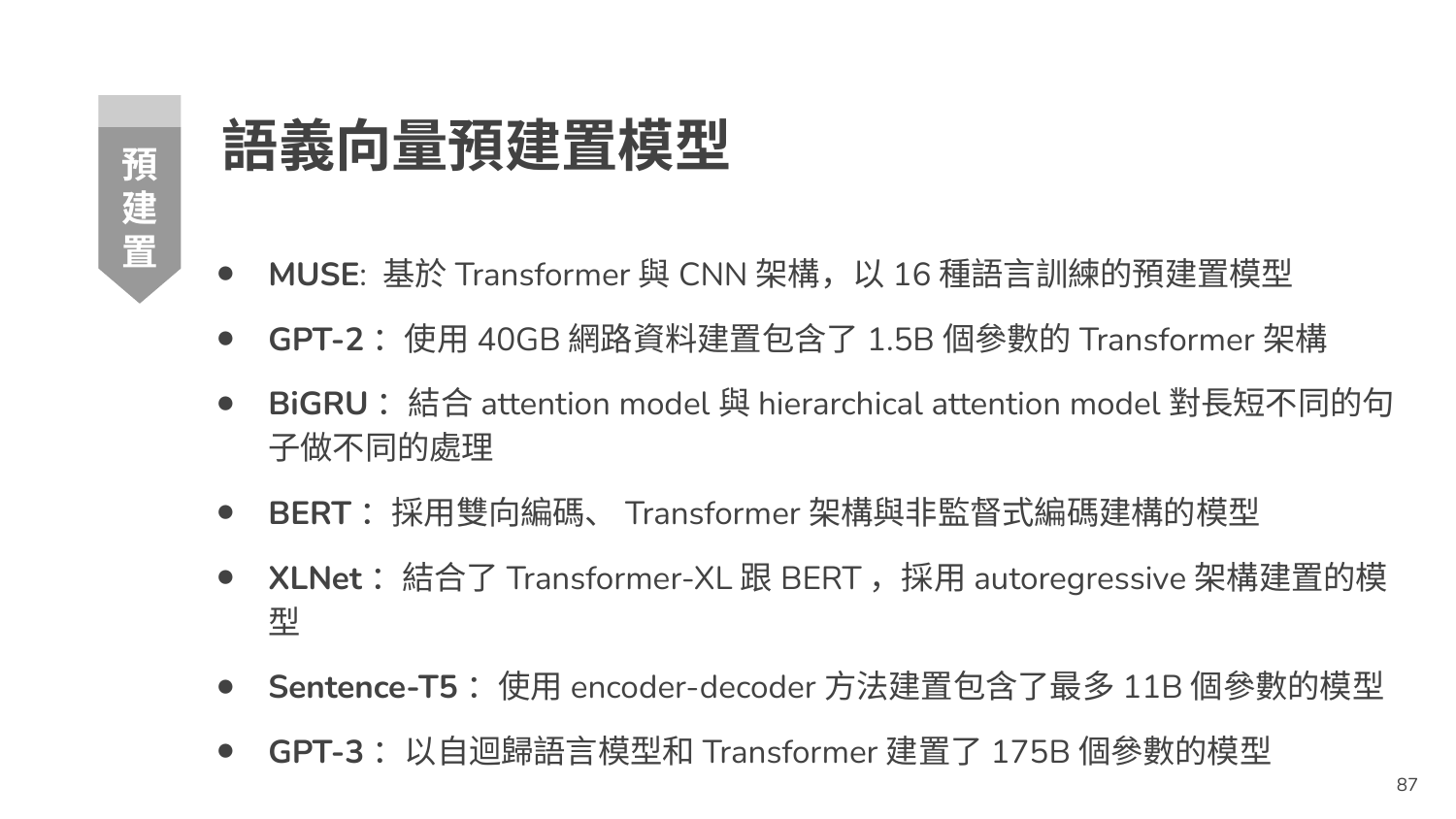

# 語義向量預建置模型
預建置

MUSE: 基於Transformer與CNN架構，以16種語言訓練的預建置模型
GPT-2：使用40GB網路資料建置包含了1.5B個參數的Transformer架構
BiGRU：結合attention model與hierarchical attention model對長短不同的句子做不同的處理
BERT：採用雙向編碼、Transformer架構與非監督式編碼建構的模型
XLNet：結合了Transformer-XL跟BERT，採用autoregressive架構建置的模型
Sentence-T5：使用encoder-decoder方法建置包含了最多11B個參數的模型
GPT-3：以自迴歸語言模型和Transformer建置了175B個參數的模型

87